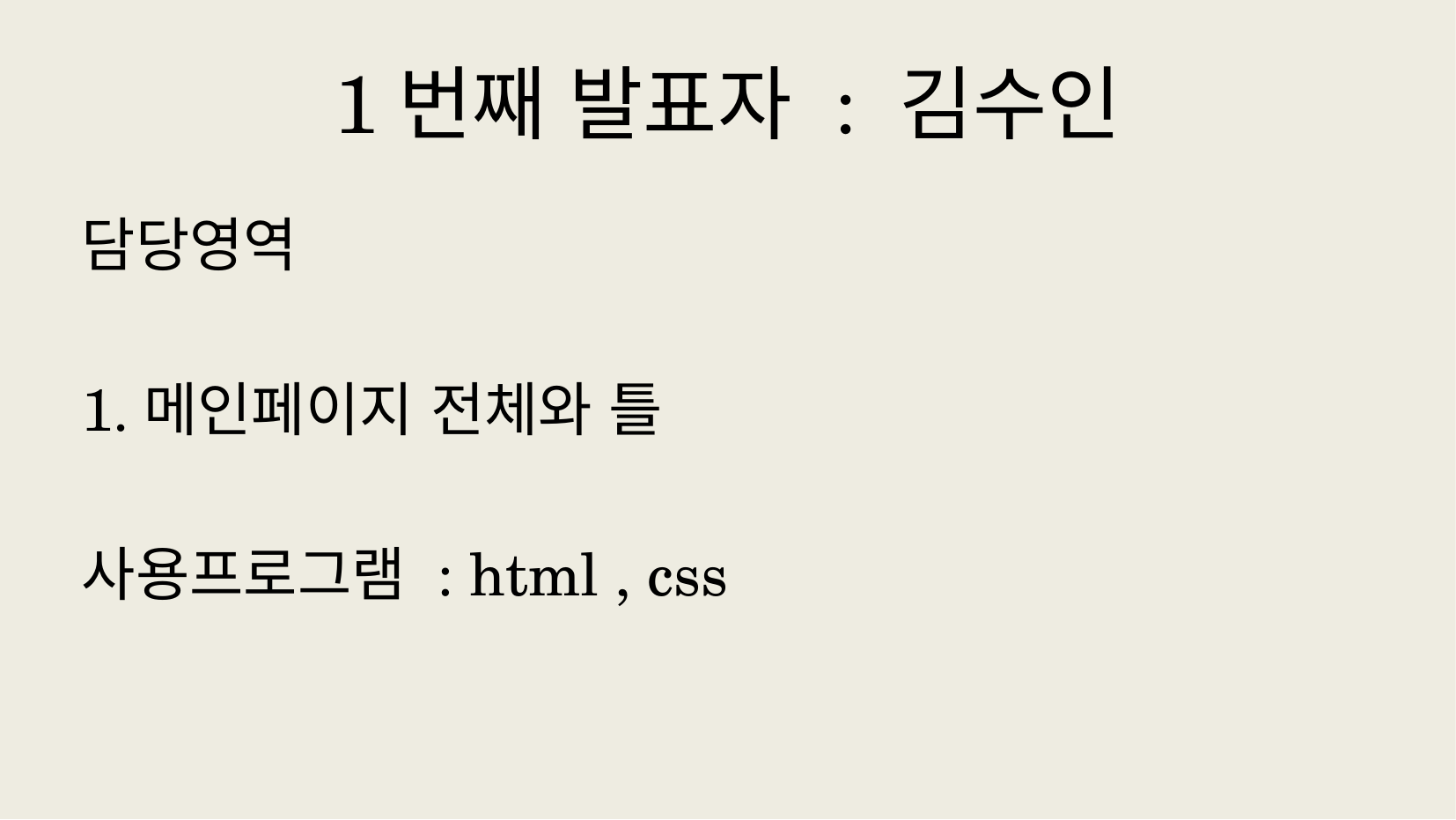

# 1번째 발표자 : 김수인
담당영역

1.메인페이지 전체와 틀

사용프로그램 : html , css